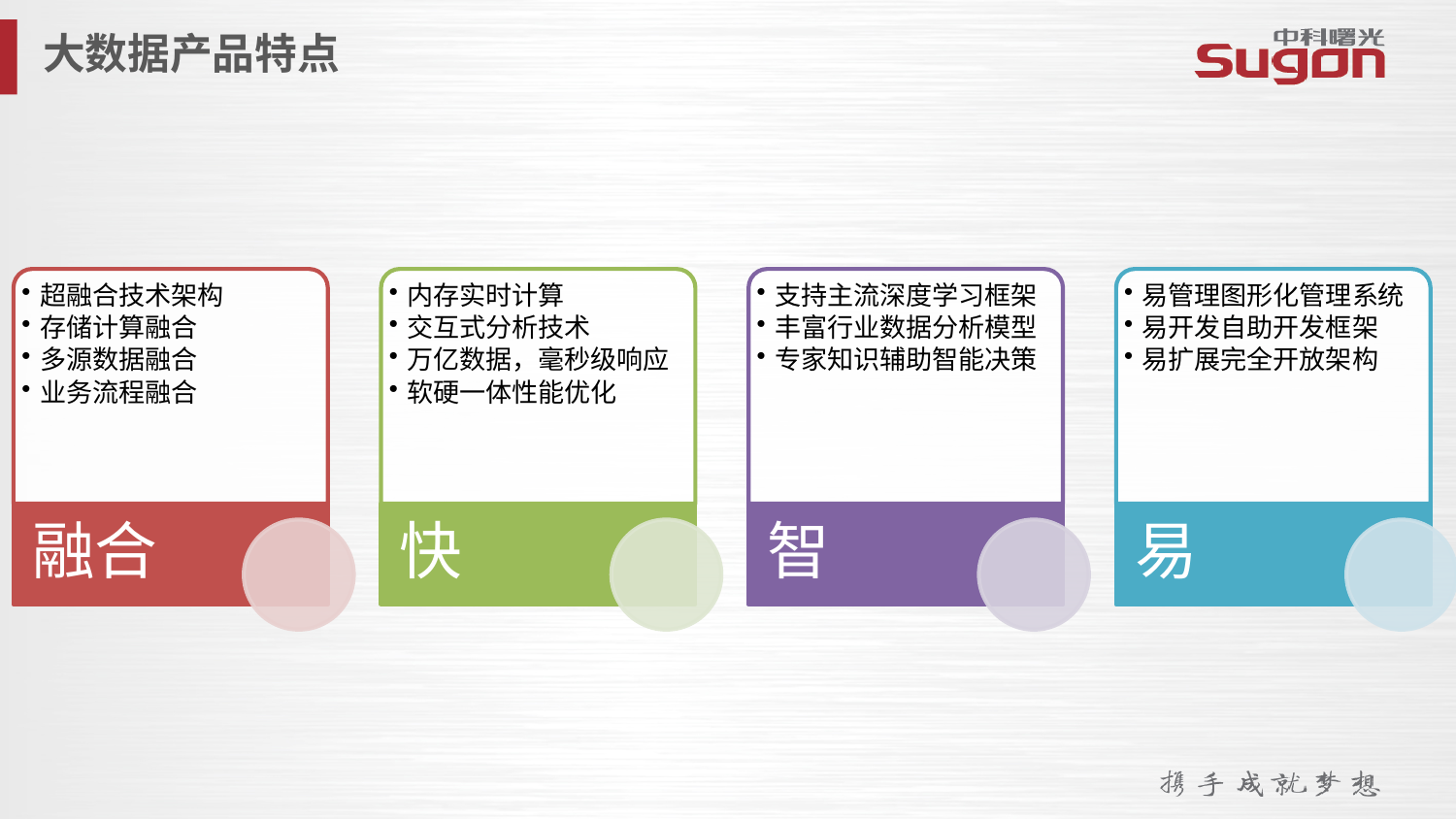

大数据产品特点
超融合技术架构
存储计算融合
多源数据融合
业务流程融合
融合
内存实时计算
交互式分析技术
万亿数据，毫秒级响应
软硬一体性能优化
快
支持主流深度学习框架
丰富行业数据分析模型
专家知识辅助智能决策
智
易管理图形化管理系统
易开发自助开发框架
易扩展完全开放架构
易